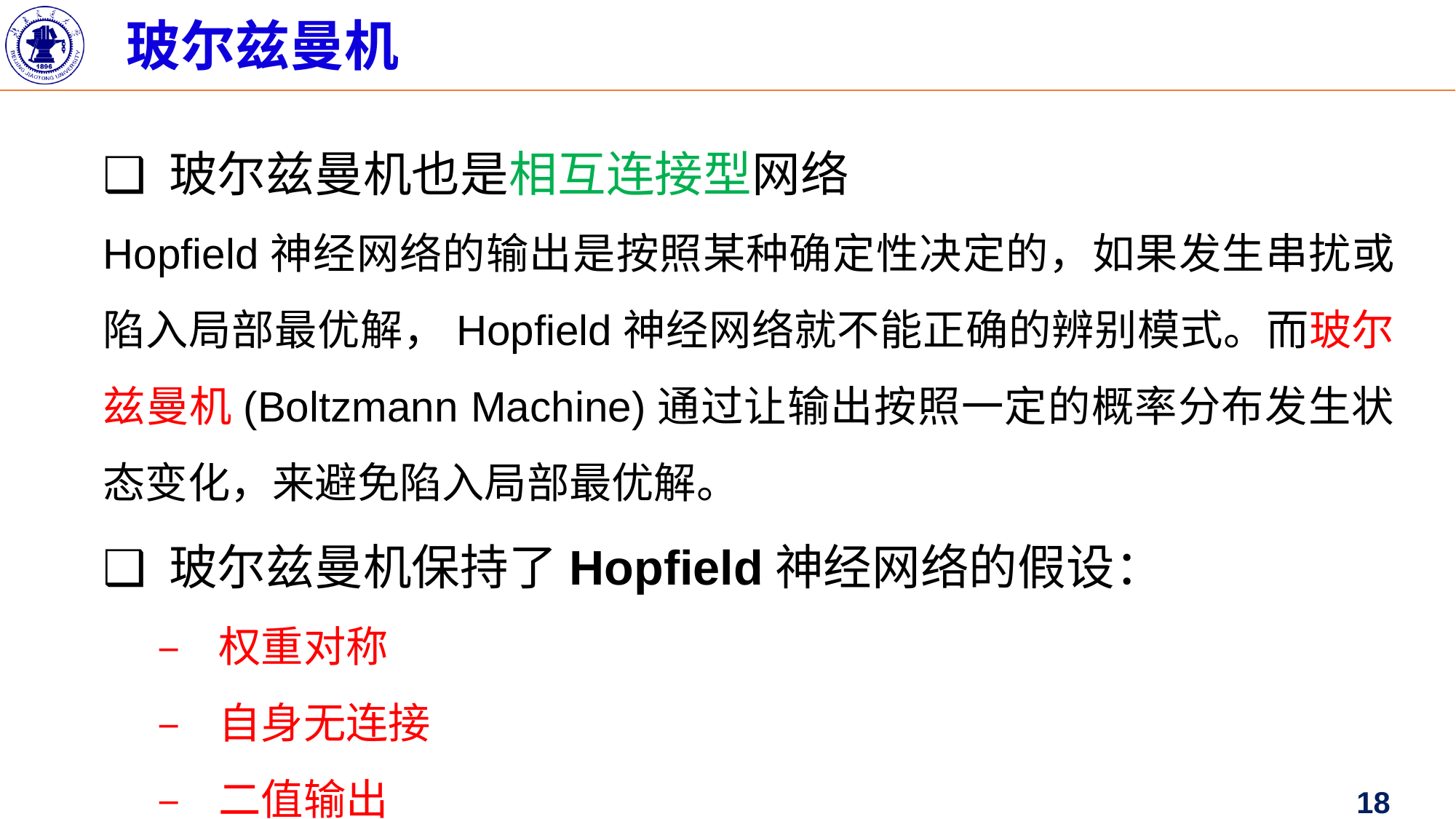

玻尔兹曼机
❑ 玻尔兹曼机也是相互连接型网络
Hopfield神经网络的输出是按照某种确定性决定的，如果发生串扰或陷入局部最优解，Hopfield神经网络就不能正确的辨别模式。而玻尔兹曼机(Boltzmann Machine)通过让输出按照一定的概率分布发生状态变化，来避免陷入局部最优解。
❑ 玻尔兹曼机保持了Hopfield神经网络的假设：
	–   权重对称
	–   自身无连接
	–   二值输出